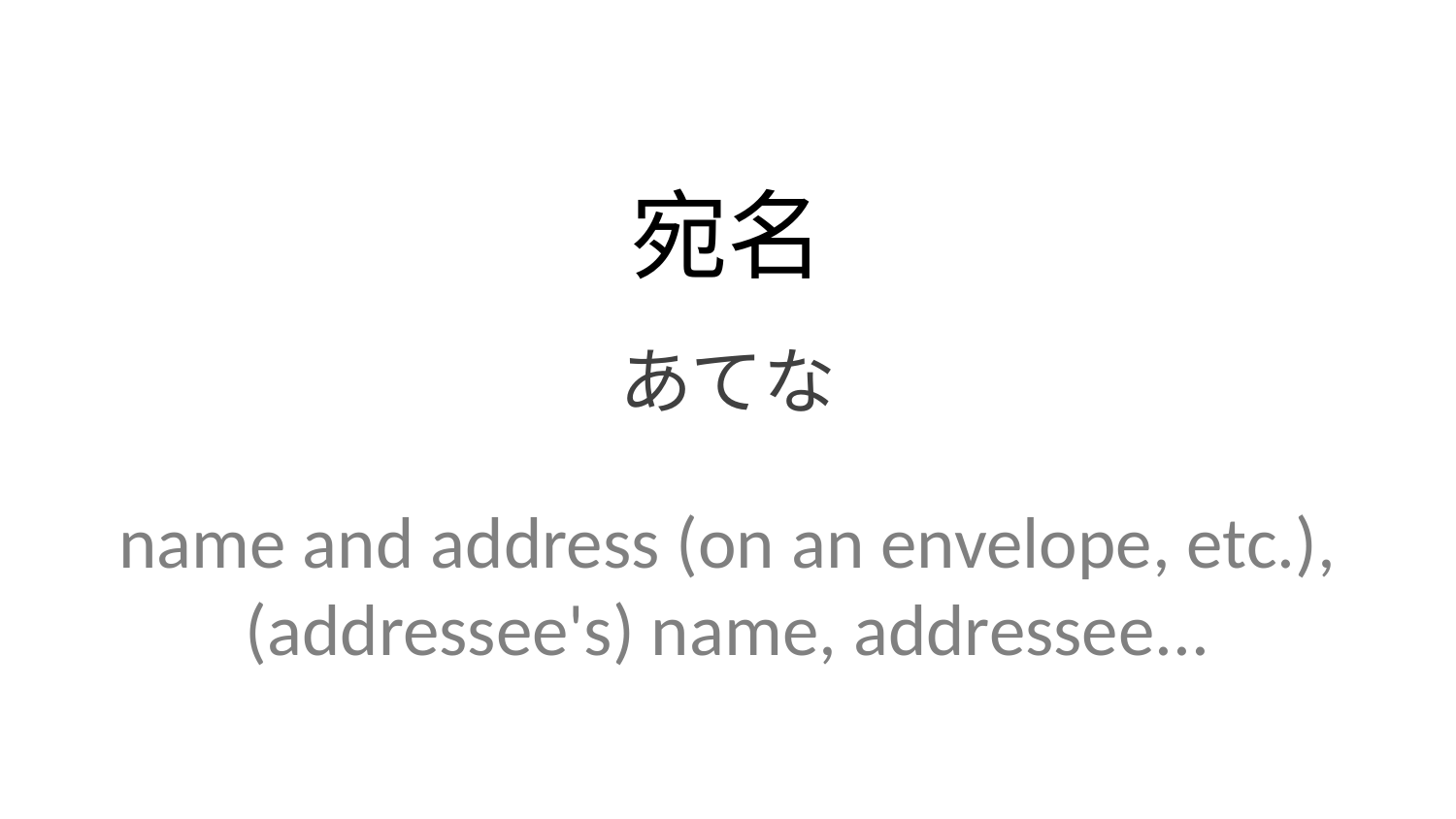

宛名

あてな
name and address (on an envelope, etc.), (addressee's) name, addressee...